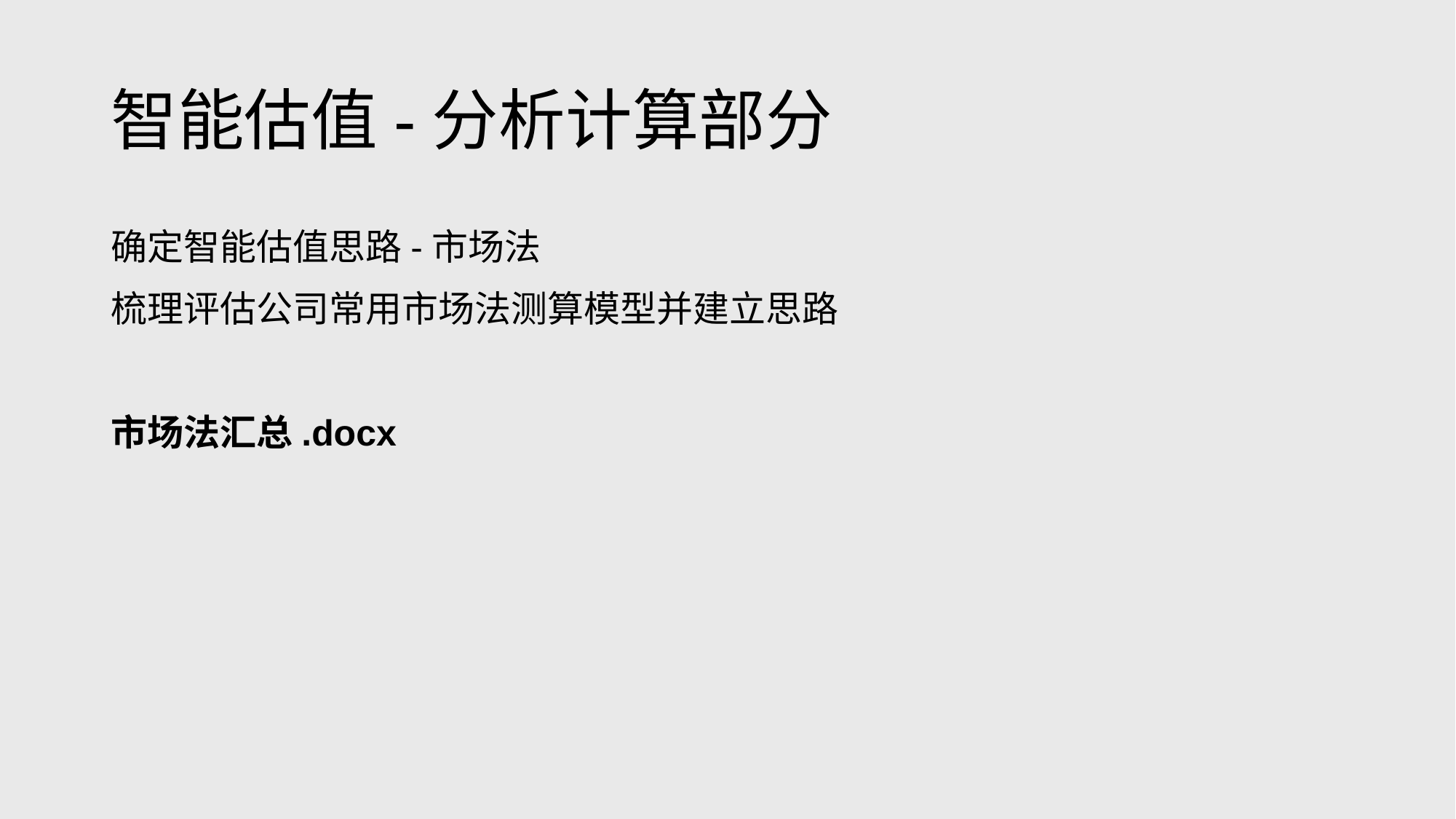

# 智能估值-分析计算部分
确定智能估值思路-市场法
梳理评估公司常用市场法测算模型并建立思路

市场法汇总.docx